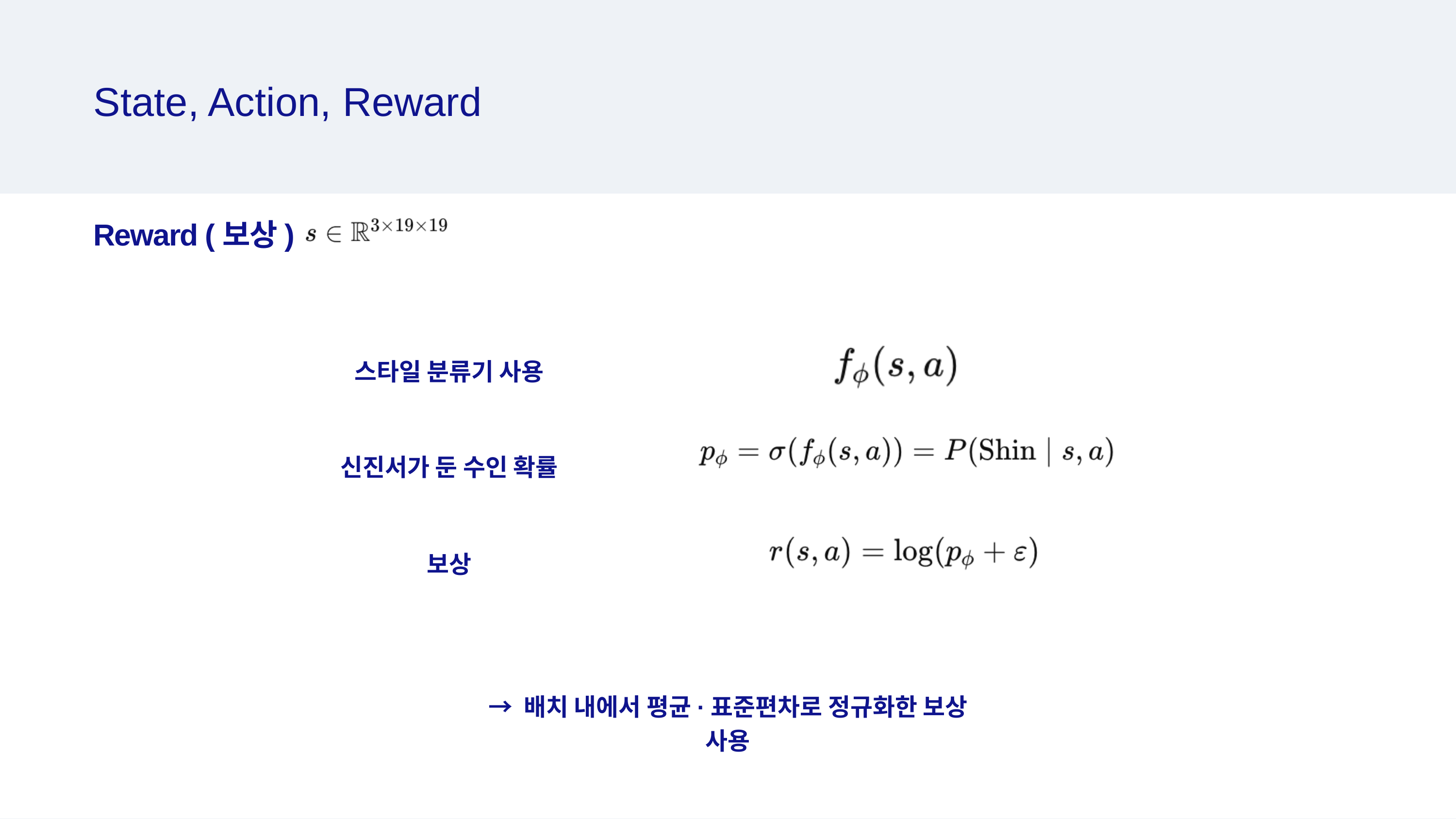

State, Action, Reward

Reward (보상)

스타일 분류기 사용

신진서가 둔 수인 확률

보상
→ 배치 내에서 평균·표준편차로 정규화한 보상 사용